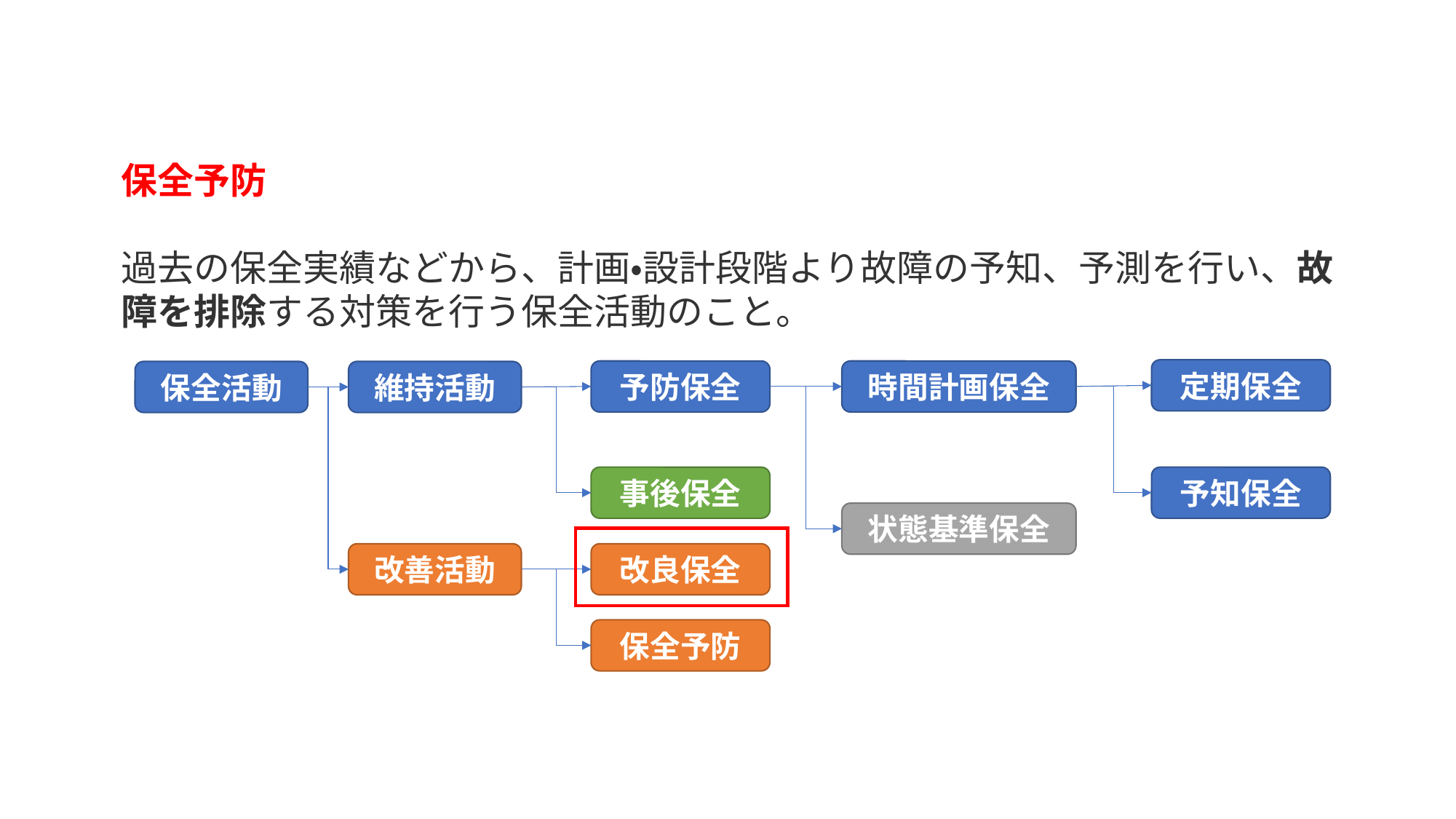

保全予防

過去の保全実績などから、計画・設計段階より故障の予知、予測を行い、故障を排除する対策を行う保全活動のこと。
定期保全
予防保全
時間計画保全
保全活動
維持活動
事後保全
予知保全
状態基準保全

改善活動
改良保全
保全予防